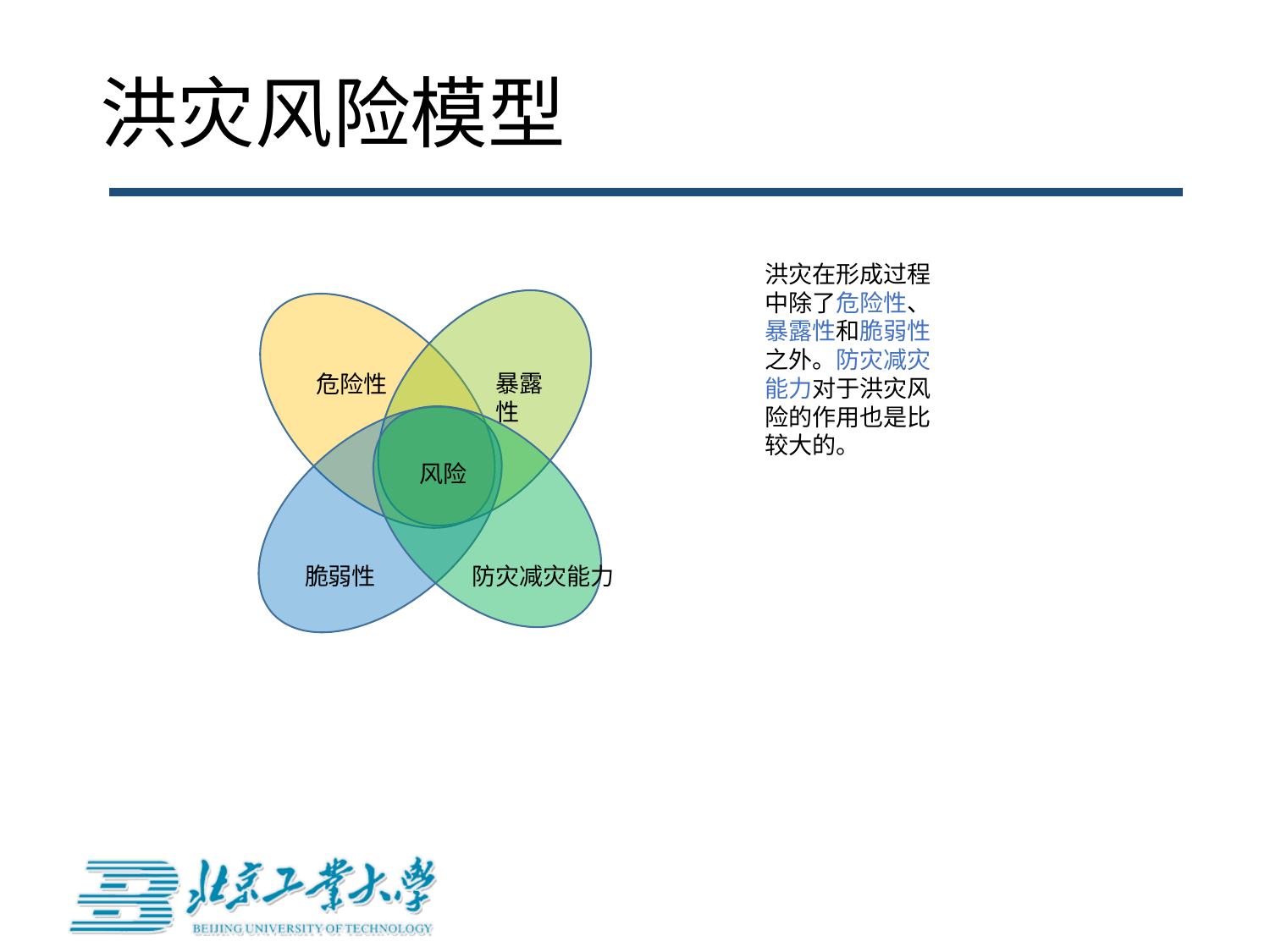

# 洪灾风险模型
洪灾在形成过程中除了危险性、暴露性和脆弱性之外。防灾减灾能力对于洪灾风险的作用也是比较大的。

暴露性
危险性

风险
脆弱性
防灾减灾能力